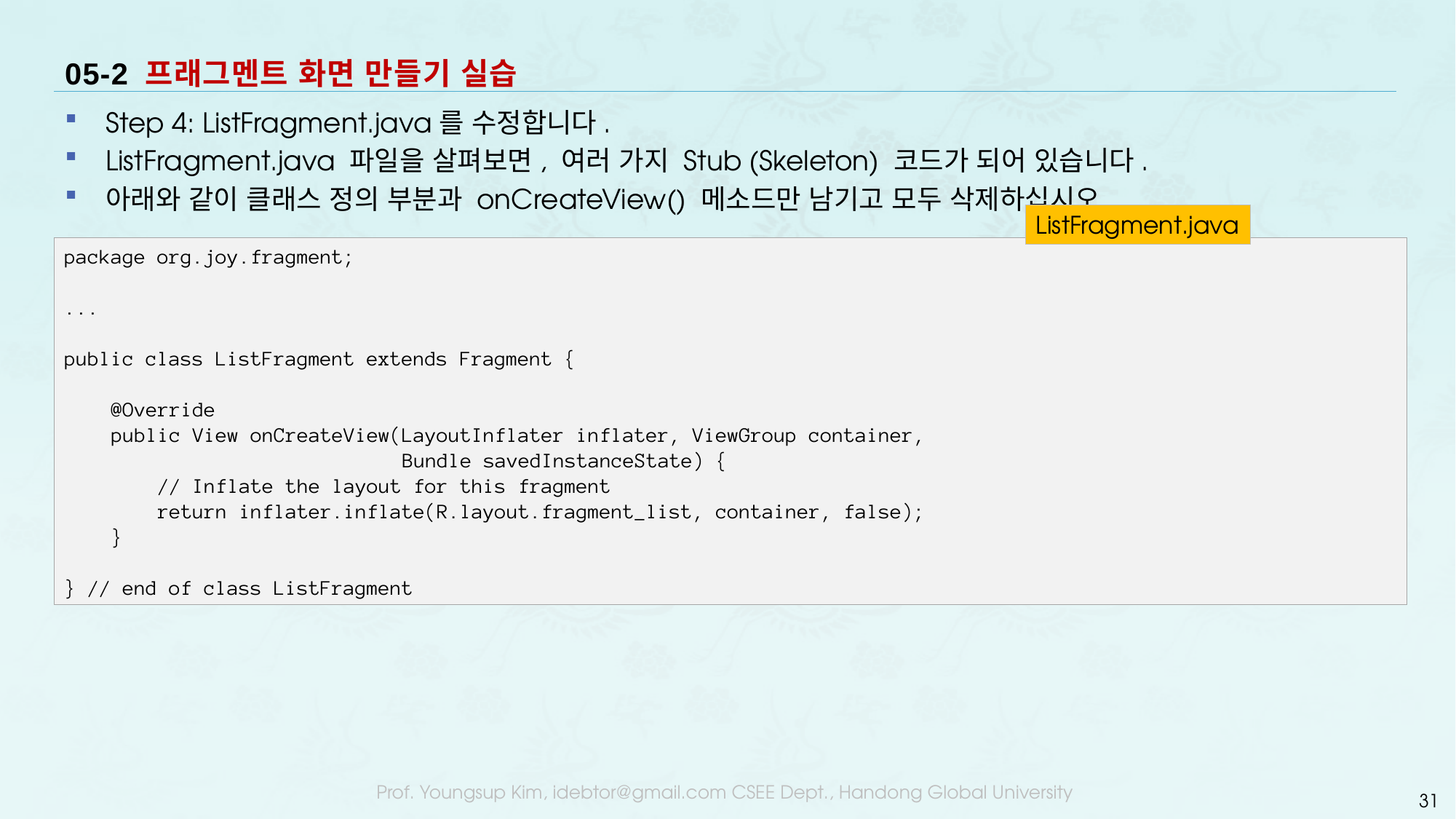

# 05-2 프래그멘트 화면 만들기 실습
Step 4: ListFragment.java를 수정합니다.
ListFragment.java 파일을 살펴보면, 여러 가지 Stub (Skeleton) 코드가 되어 있습니다.
아래와 같이 클래스 정의 부분과 onCreateView() 메소드만 남기고 모두 삭제하십시오.
ListFragment.java
package org.joy.fragment;

...

public class ListFragment extends Fragment {

    @Override
    public View onCreateView(LayoutInflater inflater, ViewGroup container,
                             Bundle savedInstanceState) {
        // Inflate the layout for this fragment
        return inflater.inflate(R.layout.fragment_list, container, false);
    }

} // end of class ListFragment
31